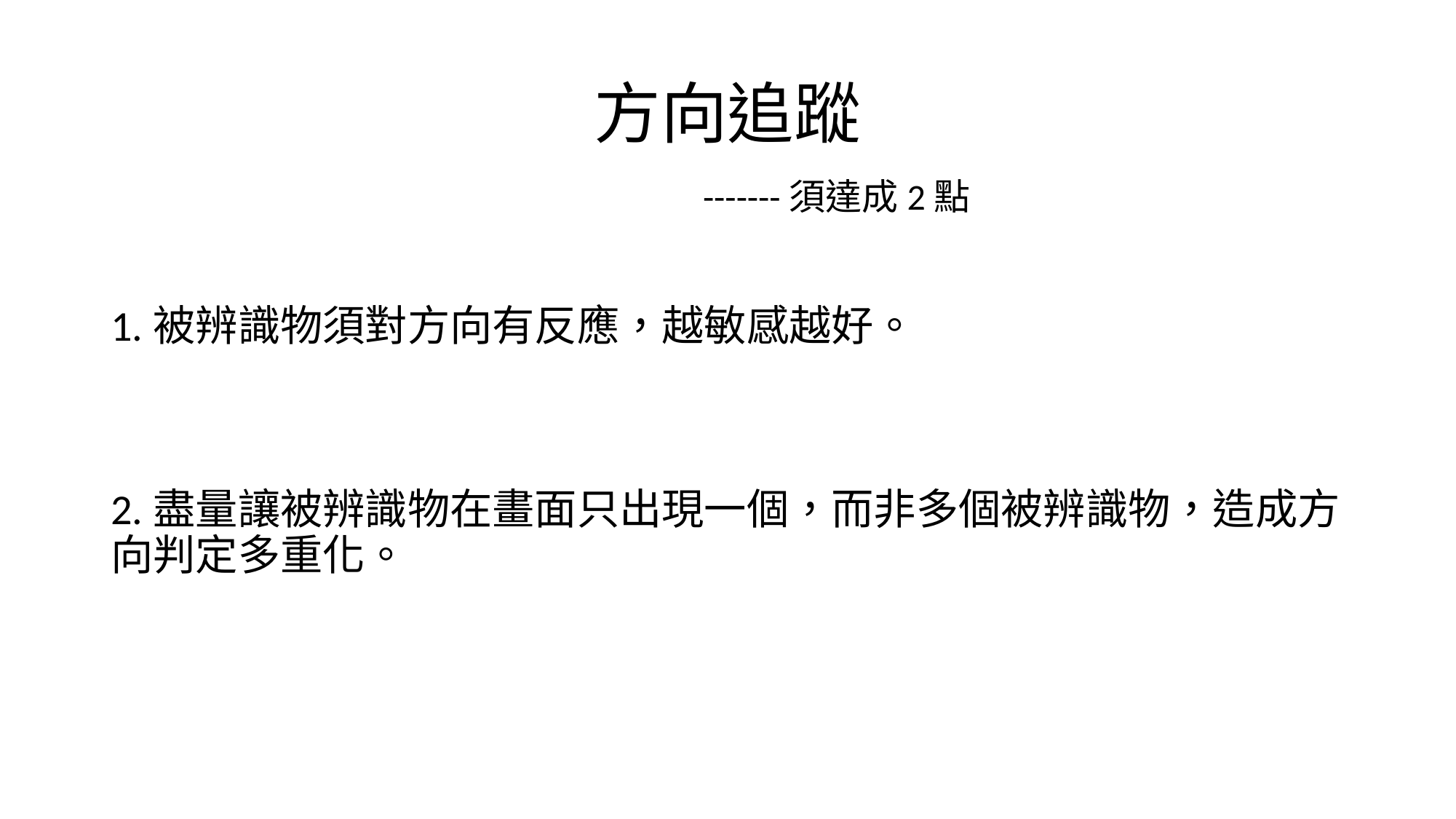

# 方向追蹤 -------須達成2點
1.被辨識物須對方向有反應，越敏感越好。

2.盡量讓被辨識物在畫面只出現一個，而非多個被辨識物，造成方向判定多重化。